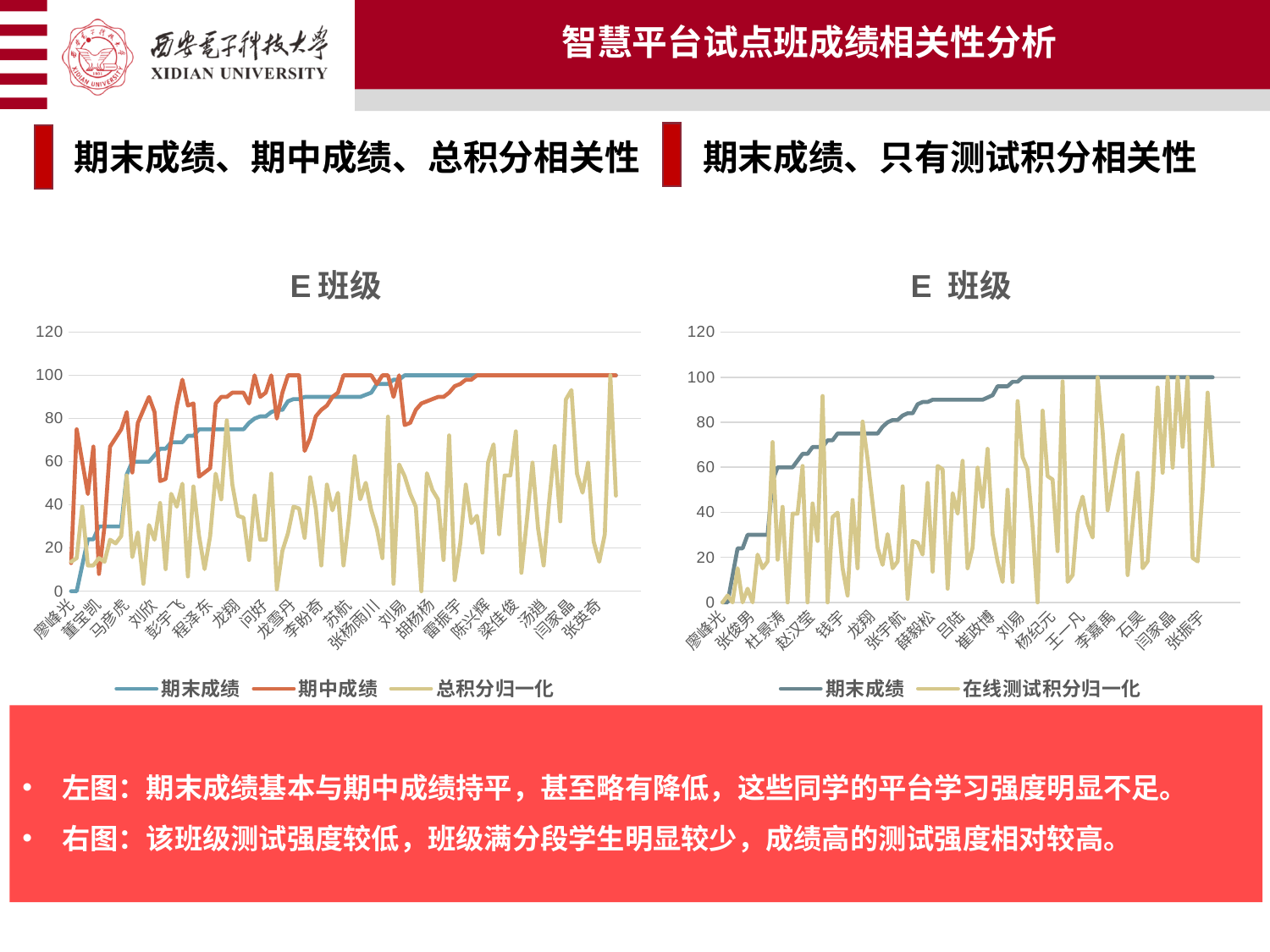

智慧平台试点班成绩相关性分析

期末成绩、期中成绩、总积分相关性
期末成绩、只有测试积分相关性

### Chart: E班级

| Category | 期末成绩 | 期中成绩 | 总积分归一化 |
|---|---|---|---|
| 廖峰光 | 0.0 | 13.0 | 13.617021276595745 |
| 李素娟 | 0.0 | 75.0 | 15.319148936170212 |
| 马绍瑜 | 12.0 | 60.0 | 39.148936170212764 |
| 杨鑫海 | 24.0 | 45.0 | 11.914893617021278 |
| 刘龙刚 | 24.0 | 67.0 | 11.914893617021278 |
| 董宝凯 | 30.0 | 8.0 | 15.319148936170212 |
| 张俊男 | 30.0 | 30.0 | 13.617021276595745 |
| 买迪娜·买吐送 | 30.0 | 67.0 | 23.829787234042556 |
| 丁一洋 | 30.0 | 71.0 | 22.127659574468083 |
| 沙尔扎德·多力坤 | 30.0 | 75.0 | 25.53191489361702 |
| 马彦虎 | 54.0 | 83.0 | 53.61702127659574 |
| 高铭 | 60.0 | 55.0 | 15.74468085106383 |
| 杜景涛 | 60.0 | 78.0 | 27.23404255319149 |
| 李瀚林 | 60.0 | 84.0 | 3.404255319148936 |
| 齐琪 | 60.0 | 90.0 | 30.638297872340424 |
| 刘欣 | 63.0 | 83.0 | 23.829787234042556 |
| 吕思勤 | 66.0 | 51.0 | 40.85106382978723 |
| 王祎璠 | 66.0 | 52.0 | 10.212765957446807 |
| 赵汉莹 | 69.0 | 70.0 | 45.1063829787234 |
| 孟雨潼 | 69.0 | 86.0 | 39.148936170212764 |
| 彭宇飞 | 69.0 | 98.0 | 49.787234042553195 |
| 李宇辰 | 72.0 | 86.0 | 6.808510638297872 |
| 苏彬彬 | 72.0 | 87.0 | 48.51063829787234 |
| 赵泉露 | 75.0 | 53.0 | 25.78723404255319 |
| 钱宇 | 75.0 | 55.0 | 10.212765957446807 |
| 程泽东 | 75.0 | 57.0 | 25.53191489361702 |
| 贾瑞凯 | 75.0 | 87.0 | 54.46808510638298 |
| 刘菲 | 75.0 | 90.0 | 42.5531914893617 |
| 王辰宇 | 75.0 | 90.0 | 79.14893617021276 |
| 李泽辉 | 75.0 | 92.0 | 49.361702127659576 |
| 龙翔 | 75.0 | 92.0 | 34.8936170212766 |
| 叶先华 | 75.0 | 92.0 | 34.04255319148936 |
| 梁鸿艺 | 78.0 | 87.0 | 14.468085106382977 |
| 阎肃 | 80.0 | 100.0 | 44.25531914893617 |
| 李恒博 | 81.0 | 90.0 | 23.829787234042556 |
| 问好 | 81.0 | 92.0 | 23.829787234042556 |
| 张宇航 | 83.0 | 100.0 | 54.46808510638298 |
| 田野 | 84.0 | 80.0 | 0.851063829787234 |
| 夏昕怡 | 84.0 | 92.0 | 18.72340425531915 |
| 马泽帅 | 88.0 | 100.0 | 26.80851063829787 |
| 龙雪丹 | 89.0 | 100.0 | 39.148936170212764 |
| 姚炫竹 | 89.0 | 100.0 | 38.297872340425535 |
| 薛毅松 | 90.0 | 65.0 | 24.680851063829788 |
| 孙柯鑫 | 90.0 | 71.0 | 52.76595744680851 |
| 刘泽熙 | 90.0 | 81.0 | 38.297872340425535 |
| 李盼奇 | 90.0 | 84.0 | 11.914893617021278 |
| 刘力帆 | 90.0 | 86.0 | 49.361702127659576 |
| 夏阳 | 90.0 | 90.0 | 37.4468085106383 |
| 吕陆 | 90.0 | 92.0 | 45.53191489361702 |
| 陈长浩 | 90.0 | 100.0 | 11.914893617021278 |
| 苏航 | 90.0 | 100.0 | 34.04255319148936 |
| 晏兴龙 | 90.0 | 100.0 | 62.5531914893617 |
| 朱锐轩 | 90.0 | 100.0 | 42.5531914893617 |
| 陈智威 | 91.0 | 100.0 | 50.212765957446805 |
| 崔政博 | 92.0 | 100.0 | 37.4468085106383 |
| 张杨雨川 | 96.0 | 96.0 | 28.936170212765955 |
| 安文 | 96.0 | 100.0 | 15.319148936170212 |
| 刘阳 | 96.0 | 100.0 | 80.85106382978722 |
| 杨祥瑞 | 98.0 | 90.0 | 3.404255319148936 |
| 曹聪 | 98.0 | 100.0 | 58.723404255319146 |
| 刘易 | 100.0 | 77.0 | 53.276595744680854 |
| 王剑锋 | 100.0 | 78.0 | 45.1063829787234 |
| 肖泓宇 | 100.0 | 84.0 | 39.148936170212764 |
| 朱金鸿 | 100.0 | 87.0 | 0.0 |
| 王义凯 | 100.0 | 88.0 | 54.650456000000005 |
| 胡杨杨 | 100.0 | 89.0 | 46.808510638297875 |
| 杨纪元 | 100.0 | 90.0 | 42.5531914893617 |
| 周佳和 | 100.0 | 90.0 | 14.468085106382977 |
| 张明伟 | 100.0 | 92.0 | 72.17021276595744 |
| 楼必成 | 100.0 | 95.0 | 5.106382978723404 |
| 雷振宇 | 100.0 | 96.0 | 22.127659574468083 |
| 罗景雯 | 100.0 | 98.0 | 49.361702127659576 |
| 王一凡 | 100.0 | 98.0 | 31.48936170212766 |
| 柏智杰 | 100.0 | 100.0 | 34.8936170212766 |
| 陈龙 | 100.0 | 100.0 | 17.872340425531917 |
| 陈兴辉 | 100.0 | 100.0 | 59.57446808510638 |
| 高国豪 | 100.0 | 100.0 | 68.08510638297872 |
| 郭家豪 | 100.0 | 100.0 | 26.382978723404253 |
| 李嘉禹 | 100.0 | 100.0 | 53.61702127659574 |
| 李卓峻 | 100.0 | 100.0 | 53.61702127659574 |
| 梁佳俊 | 100.0 | 100.0 | 74.04255319148936 |
| 林洛毅 | 100.0 | 100.0 | 8.51063829787234 |
| 罗子俊 | 100.0 | 100.0 | 33.191489361702125 |
| 邱熠良 | 100.0 | 100.0 | 59.57446808510638 |
| 石昊 | 100.0 | 100.0 | 28.936170212765955 |
| 汤逍 | 100.0 | 100.0 | 11.914893617021278 |
| 唐凯 | 100.0 | 100.0 | 41.702127659574465 |
| 王佳明 | 100.0 | 100.0 | 67.23404255319149 |
| 韦翰林 | 100.0 | 100.0 | 32.340425531914896 |
| 许坤 | 100.0 | 100.0 | 88.85106382978724 |
| 闫家晶 | 100.0 | 100.0 | 93.19148936170212 |
| 杨开旋 | 100.0 | 100.0 | 54.46808510638298 |
| 杨文琛 | 100.0 | 100.0 | 45.61702127659574 |
| 张传梓 | 100.0 | 100.0 | 59.54609926808511 |
| 张延霖 | 100.0 | 100.0 | 22.97872340425532 |
| 张英奇 | 100.0 | 100.0 | 13.617021276595745 |
| 张振宇 | 100.0 | 100.0 | 26.382978723404253 |
| 章星宇 | 100.0 | 100.0 | 100.0 |
| 邹培源 | 100.0 | 100.0 | 44.25531914893617 |

### Chart: E 班级

| Category | 期末成绩 | 在线测试积分归一化 |
|---|---|---|
| 廖峰光 | 0.0 | 0.0 |
| 李素娟 | 0.0 | 3.0303030303030303 |
| 马绍瑜 | 12.0 | 0.0 |
| 杨鑫海 | 24.0 | 15.151515151515152 |
| 刘龙刚 | 24.0 | 0.0 |
| 董宝凯 | 30.0 | 6.0606060606060606 |
| 张俊男 | 30.0 | 0.0 |
| 买迪娜·买吐送 | 30.0 | 21.21212121212121 |
| 丁一洋 | 30.0 | 15.151515151515152 |
| 沙尔扎德·多力坤 | 30.0 | 18.181818181818183 |
| 马彦虎 | 54.0 | 71.21212121212122 |
| 高铭 | 60.0 | 18.939393939393938 |
| 杜景涛 | 60.0 | 42.42424242424242 |
| 李瀚林 | 60.0 | 0.0 |
| 齐琪 | 60.0 | 39.39393939393939 |
| 刘欣 | 63.0 | 39.39393939393939 |
| 吕思勤 | 66.0 | 60.60606060606061 |
| 王祎璠 | 66.0 | 0.0 |
| 赵汉莹 | 69.0 | 43.93939393939394 |
| 孟雨潼 | 69.0 | 27.27272727272727 |
| 彭宇飞 | 69.0 | 91.66666666666666 |
| 李宇辰 | 72.0 | 0.0 |
| 苏彬彬 | 72.0 | 37.878787878787875 |
| 赵泉露 | 75.0 | 39.84848484848485 |
| 钱宇 | 75.0 | 15.151515151515152 |
| 程泽东 | 75.0 | 3.0303030303030303 |
| 贾瑞凯 | 75.0 | 45.45454545454545 |
| 刘菲 | 75.0 | 15.151515151515152 |
| 王辰宇 | 75.0 | 80.3030303030303 |
| 李泽辉 | 75.0 | 63.63636363636363 |
| 龙翔 | 75.0 | 43.93939393939394 |
| 叶先华 | 75.0 | 24.242424242424242 |
| 梁鸿艺 | 78.0 | 16.666666666666664 |
| 阎肃 | 80.0 | 30.303030303030305 |
| 李恒博 | 81.0 | 15.151515151515152 |
| 问好 | 81.0 | 18.181818181818183 |
| 张宇航 | 83.0 | 51.515151515151516 |
| 田野 | 84.0 | 1.5151515151515151 |
| 夏昕怡 | 84.0 | 27.27272727272727 |
| 马泽帅 | 88.0 | 26.515151515151516 |
| 龙雪丹 | 89.0 | 21.21212121212121 |
| 姚炫竹 | 89.0 | 53.03030303030303 |
| 薛毅松 | 90.0 | 13.636363636363635 |
| 孙柯鑫 | 90.0 | 60.60606060606061 |
| 刘泽熙 | 90.0 | 59.09090909090909 |
| 李盼奇 | 90.0 | 6.0606060606060606 |
| 刘力帆 | 90.0 | 48.484848484848484 |
| 夏阳 | 90.0 | 39.39393939393939 |
| 吕陆 | 90.0 | 62.878787878787875 |
| 陈长浩 | 90.0 | 15.151515151515152 |
| 苏航 | 90.0 | 24.242424242424242 |
| 晏兴龙 | 90.0 | 59.84848484848485 |
| 朱锐轩 | 90.0 | 42.42424242424242 |
| 陈智威 | 91.0 | 68.18181818181817 |
| 崔政博 | 92.0 | 30.303030303030305 |
| 张杨雨川 | 96.0 | 18.181818181818183 |
| 安文 | 96.0 | 9.090909090909092 |
| 刘阳 | 96.0 | 50.0 |
| 杨祥瑞 | 98.0 | 9.090909090909092 |
| 曹聪 | 98.0 | 89.39393939393939 |
| 刘易 | 100.0 | 64.54545454545455 |
| 王剑锋 | 100.0 | 59.09090909090909 |
| 肖泓宇 | 100.0 | 33.33333333333333 |
| 朱金鸿 | 100.0 | 0.0 |
| 王义凯 | 100.0 | 85.1731603030303 |
| 胡杨杨 | 100.0 | 56.060606060606055 |
| 杨纪元 | 100.0 | 54.54545454545454 |
| 周佳和 | 100.0 | 22.727272727272727 |
| 张明伟 | 100.0 | 98.18181818181819 |
| 楼必成 | 100.0 | 9.090909090909092 |
| 雷振宇 | 100.0 | 12.121212121212121 |
| 罗景雯 | 100.0 | 39.39393939393939 |
| 王一凡 | 100.0 | 46.96969696969697 |
| 柏智杰 | 100.0 | 34.84848484848485 |
| 陈龙 | 100.0 | 28.78787878787879 |
| 陈兴辉 | 100.0 | 100.0 |
| 高国豪 | 100.0 | 75.75757575757575 |
| 郭家豪 | 100.0 | 40.909090909090914 |
| 李嘉禹 | 100.0 | 53.03030303030303 |
| 李卓峻 | 100.0 | 65.15151515151516 |
| 梁佳俊 | 100.0 | 74.24242424242425 |
| 林洛毅 | 100.0 | 12.121212121212121 |
| 罗子俊 | 100.0 | 34.84848484848485 |
| 邱熠良 | 100.0 | 57.57575757575758 |
| 石昊 | 100.0 | 15.151515151515152 |
| 汤逍 | 100.0 | 18.181818181818183 |
| 唐凯 | 100.0 | 50.0 |
| 王佳明 | 100.0 | 95.45454545454545 |
| 韦翰林 | 100.0 | 57.57575757575758 |
| 许坤 | 100.0 | 100.0 |
| 闫家晶 | 100.0 | 59.84848484848485 |
| 杨开旋 | 100.0 | 100.0 |
| 杨文琛 | 100.0 | 69.0909090909091 |
| 张传梓 | 100.0 | 99.94949490909092 |
| 张延霖 | 100.0 | 19.696969696969695 |
| 张英奇 | 100.0 | 18.181818181818183 |
| 张振宇 | 100.0 | 50.0 |
| 章星宇 | 100.0 | 93.18181818181817 |
| 邹培源 | 100.0 | 60.60606060606061 |
左图：期末成绩基本与期中成绩持平，甚至略有降低，这些同学的平台学习强度明显不足。
右图：该班级测试强度较低，班级满分段学生明显较少，成绩高的测试强度相对较高。